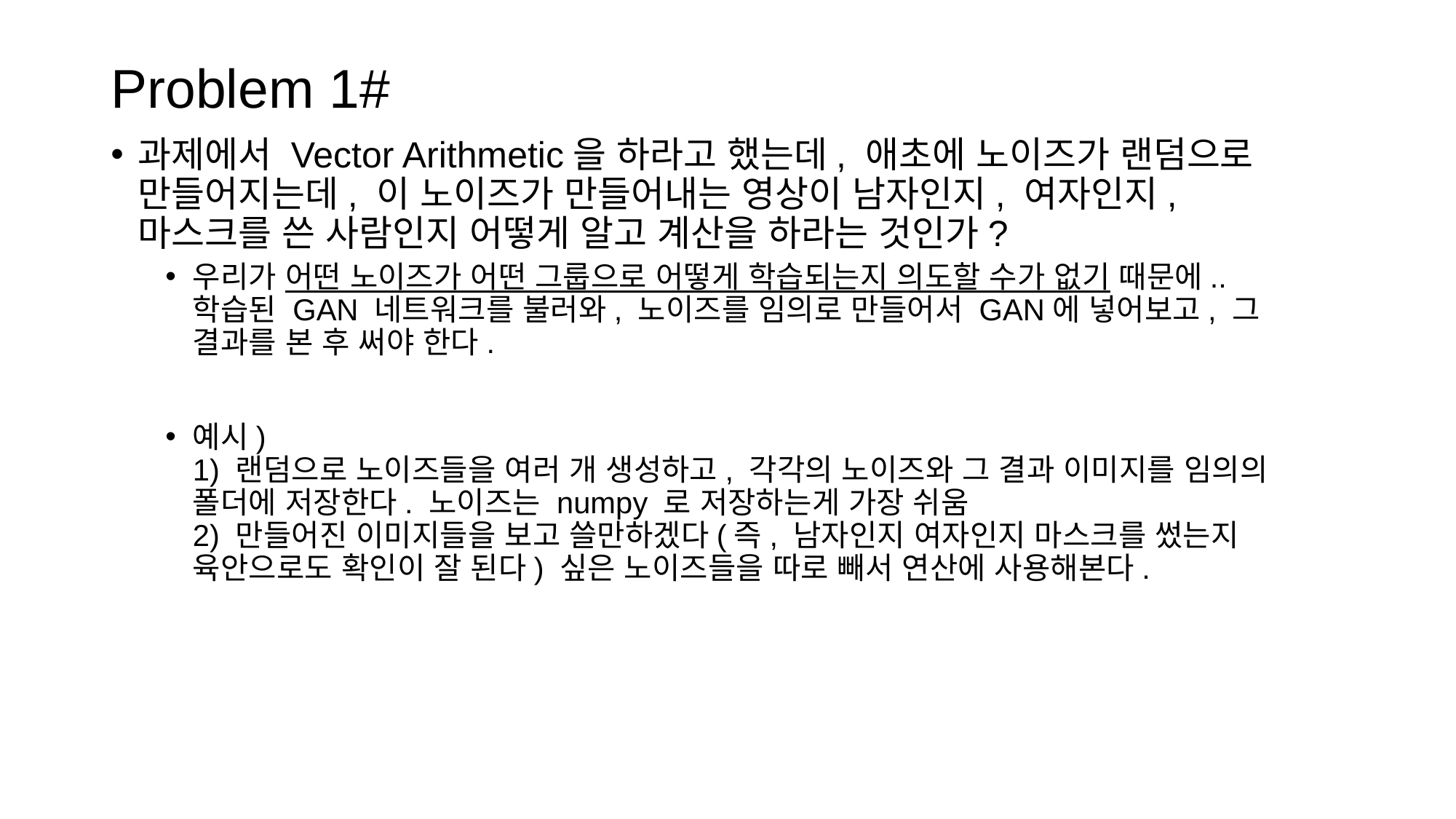

# Problem 1#
과제에서 Vector Arithmetic을 하라고 했는데, 애초에 노이즈가 랜덤으로
만들어지는데, 이 노이즈가 만들어내는 영상이 남자인지, 여자인지,
마스크를 쓴 사람인지 어떻게 알고 계산을 하라는 것인가?
우리가 어떤 노이즈가 어떤 그룹으로 어떻게 학습되는지 의도할 수가 없기 때문에..
학습된 GAN 네트워크를 불러와, 노이즈를 임의로 만들어서 GAN에 넣어보고, 그 결과를 본 후 써야 한다.

예시)
1) 랜덤으로 노이즈들을 여러 개 생성하고, 각각의 노이즈와 그 결과 이미지를 임의의 폴더에 저장한다. 노이즈는 numpy 로 저장하는게 가장 쉬움
2) 만들어진 이미지들을 보고 쓸만하겠다(즉, 남자인지 여자인지 마스크를 썼는지 육안으로도 확인이 잘 된다) 싶은 노이즈들을 따로 빼서 연산에 사용해본다.